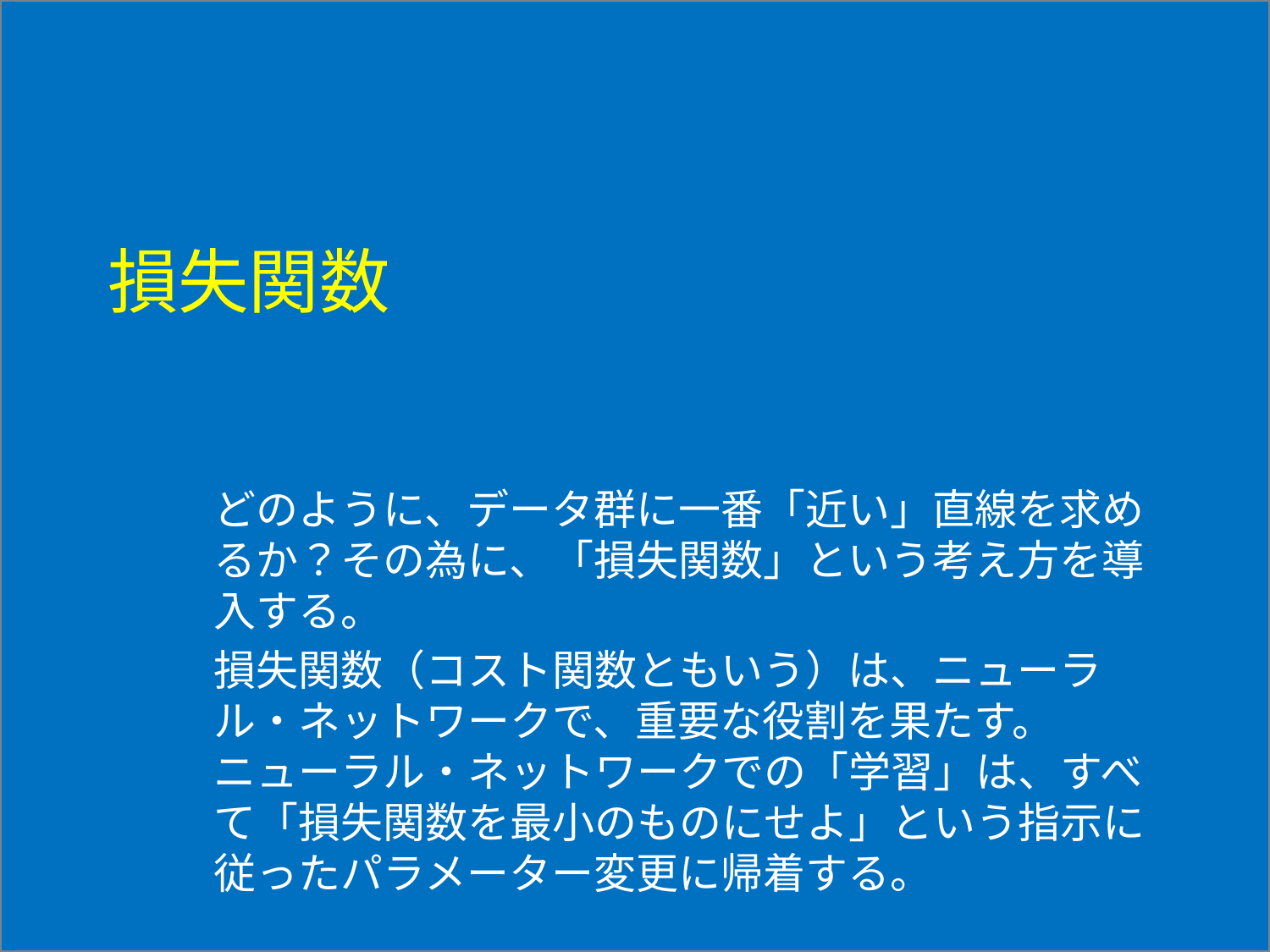

# 損失関数
どのように、データ群に一番「近い」直線を求めるか？その為に、「損失関数」という考え方を導入する。
損失関数（コスト関数ともいう）は、ニューラル・ネットワークで、重要な役割を果たす。ニューラル・ネットワークでの「学習」は、すべて「損失関数を最小のものにせよ」という指示に従ったパラメーター変更に帰着する。